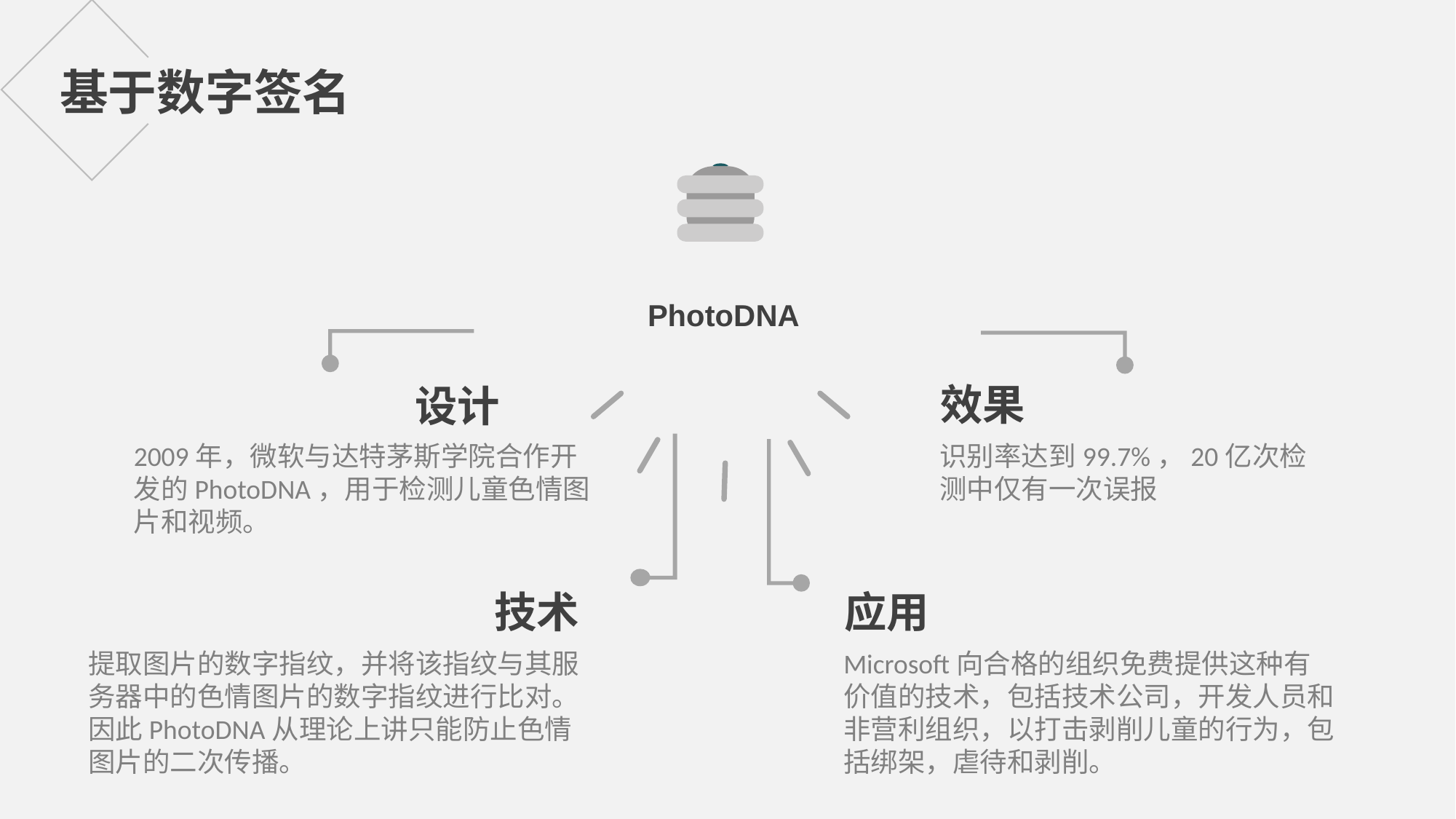

基于数字签名

PhotoDNA

效果
设计
2009年，微软与达特茅斯学院合作开
发的PhotoDNA，用于检测儿童色情图片和视频。
识别率达到99.7%，20亿次检测中仅有一次误报

技术
应用
提取图片的数字指纹，并将该指纹与其服务器中的色情图片的数字指纹进行比对。因此PhotoDNA从理论上讲只能防止色情图片的二次传播。
Microsoft向合格的组织免费提供这种有价值的技术，包括技术公司，开发人员和非营利组织，以打击剥削儿童的行为，包括绑架，虐待和剥削。